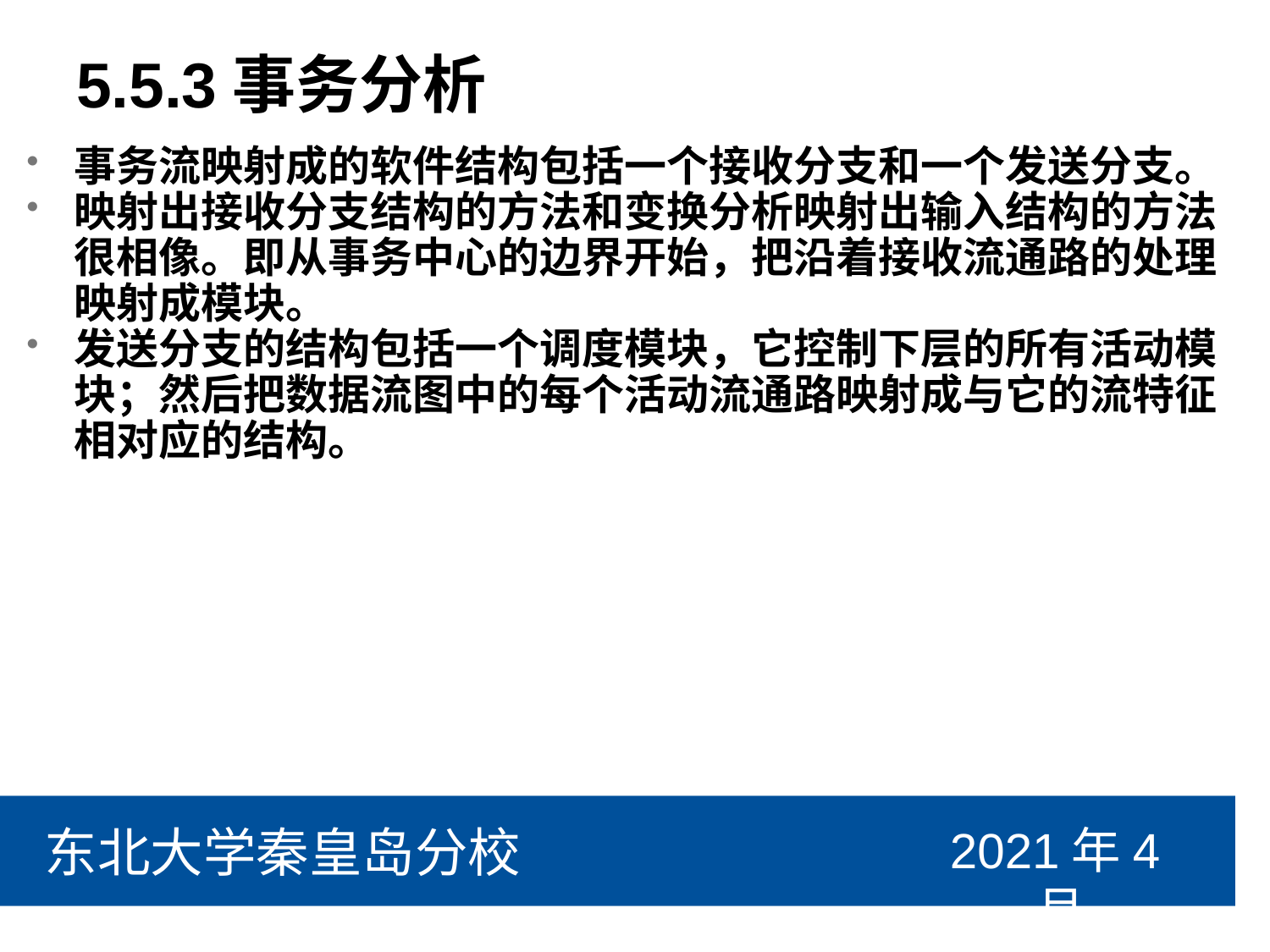

# 5.5.3事务分析
事务流映射成的软件结构包括一个接收分支和一个发送分支。
映射出接收分支结构的方法和变换分析映射出输入结构的方法很相像。即从事务中心的边界开始，把沿着接收流通路的处理映射成模块。
发送分支的结构包括一个调度模块，它控制下层的所有活动模块；然后把数据流图中的每个活动流通路映射成与它的流特征相对应的结构。